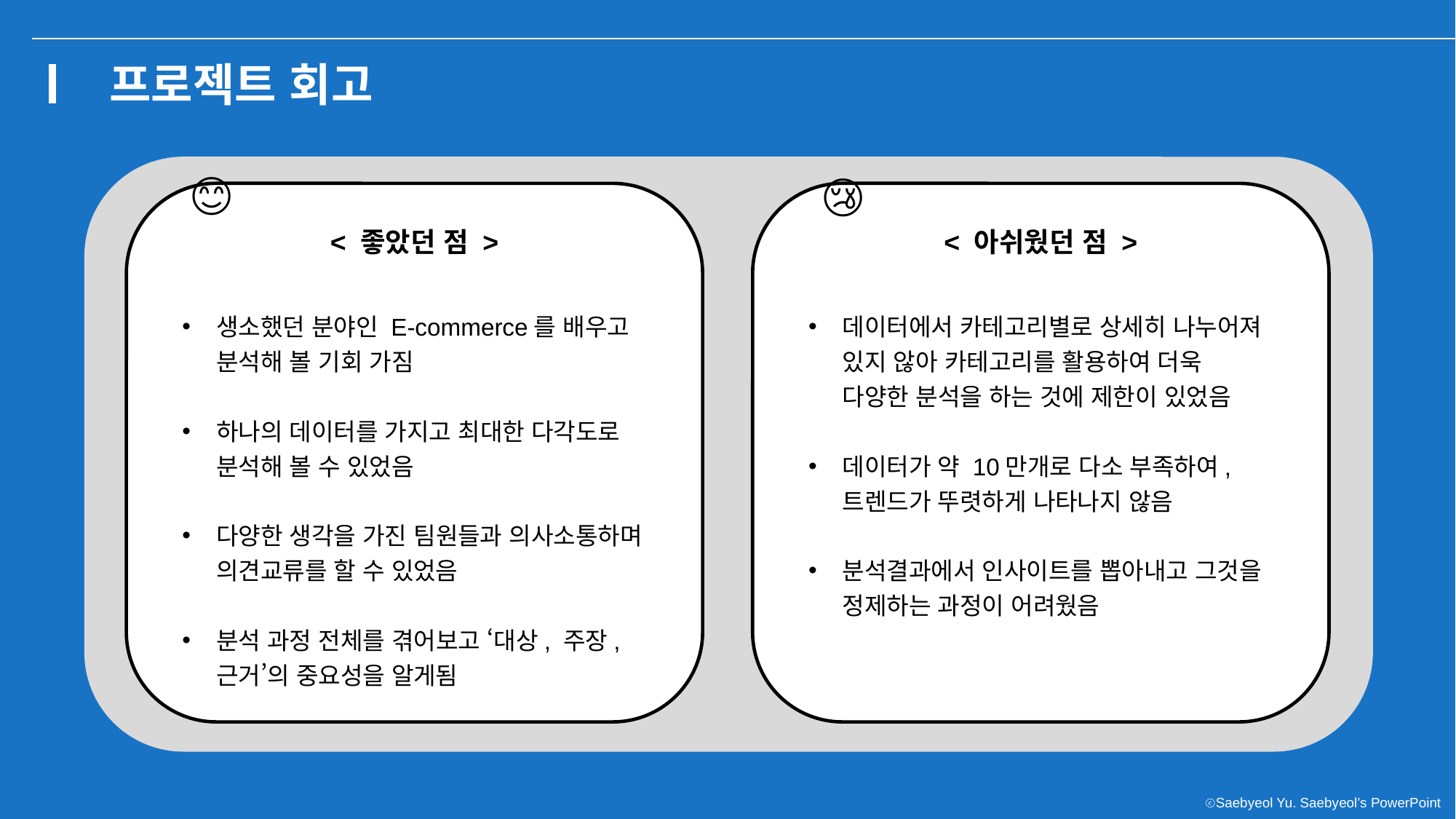

프로젝트 회고
😊
😢

< 좋았던 점 >
< 아쉬웠던 점 >
생소했던 분야인 E-commerce를 배우고 분석해 볼 기회 가짐

하나의 데이터를 가지고 최대한 다각도로 분석해 볼 수 있었음

다양한 생각을 가진 팀원들과 의사소통하며 의견교류를 할 수 있었음

분석 과정 전체를 겪어보고 ‘대상, 주장, 근거’의 중요성을 알게됨

데이터에서 카테고리별로 상세히 나누어져 있지 않아 카테고리를 활용하여 더욱 다양한 분석을 하는 것에 제한이 있었음

데이터가 약 10만개로 다소 부족하여, 트렌드가 뚜렷하게 나타나지 않음

분석결과에서 인사이트를 뽑아내고 그것을 정제하는 과정이 어려웠음